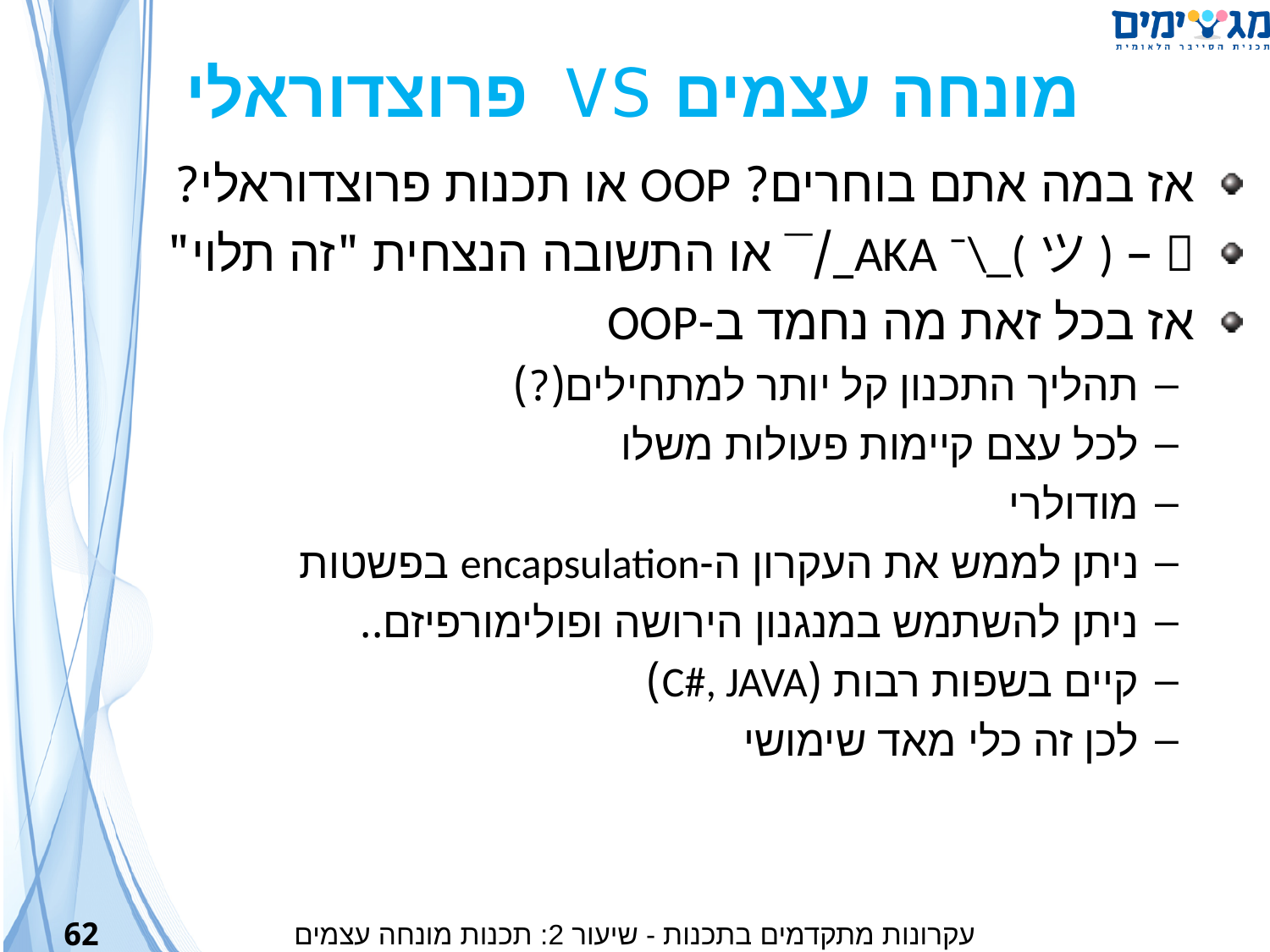

מונחה עצמים VS  פרוצדוראלי
אז במה אתם בוחרים? OOP או תכנות פרוצדוראלי?
🤷 – AKA ¯\_(ツ)_/¯ או התשובה הנצחית "זה תלוי"
אז בכל זאת מה נחמד ב-OOP
תהליך התכנון קל יותר למתחילים(?)
לכל עצם קיימות פעולות משלו
מודולרי
ניתן לממש את העקרון ה-encapsulation בפשטות
ניתן להשתמש במנגנון הירושה ופולימורפיזם..
קיים בשפות רבות (C#, JAVA)
לכן זה כלי מאד שימושי